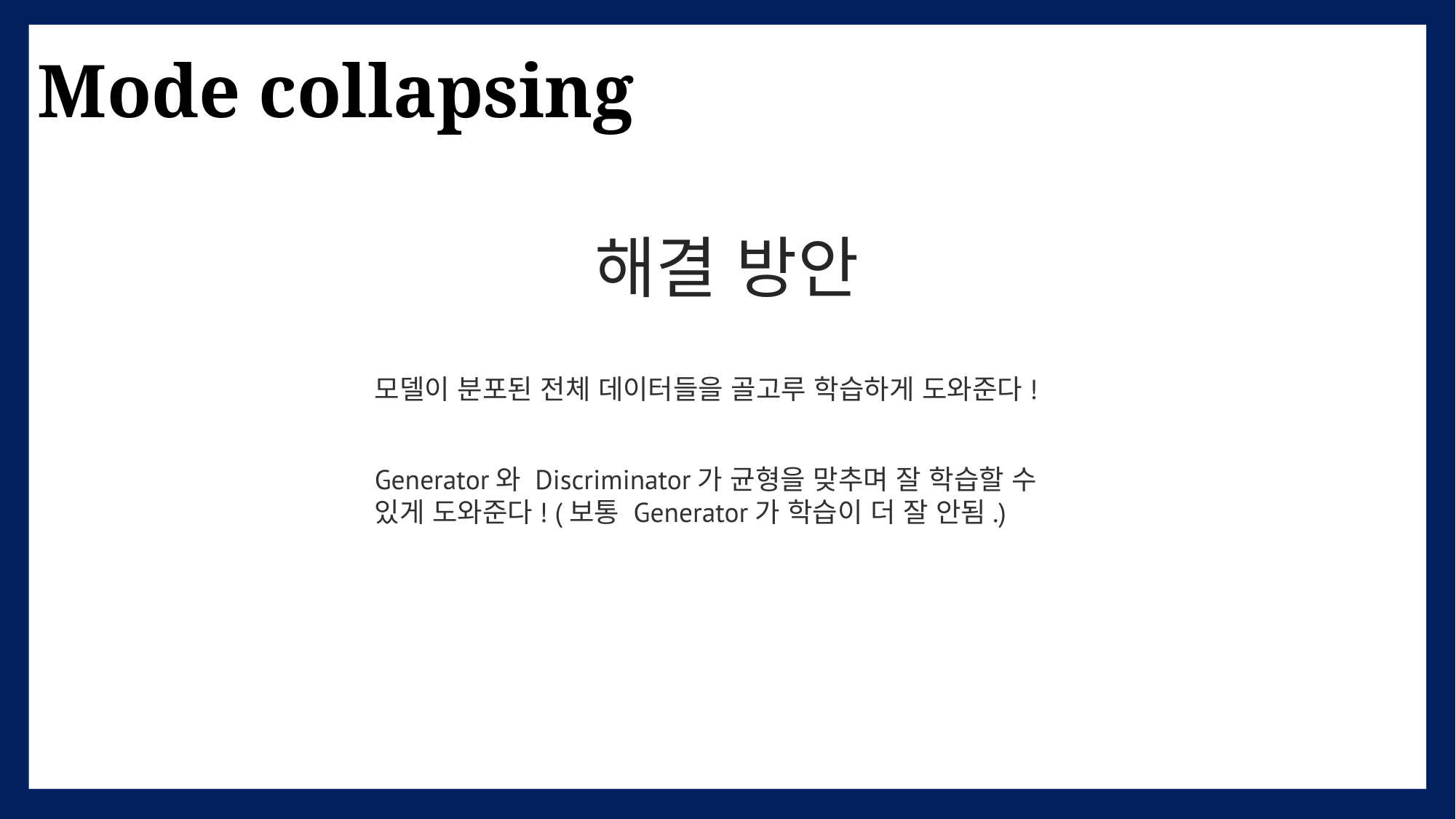

Mode collapsing
해결 방안
모델이 분포된 전체 데이터들을 골고루 학습하게 도와준다!
Generator와 Discriminator가 균형을 맞추며 잘 학습할 수 있게 도와준다! (보통 Generator가 학습이 더 잘 안됨.)